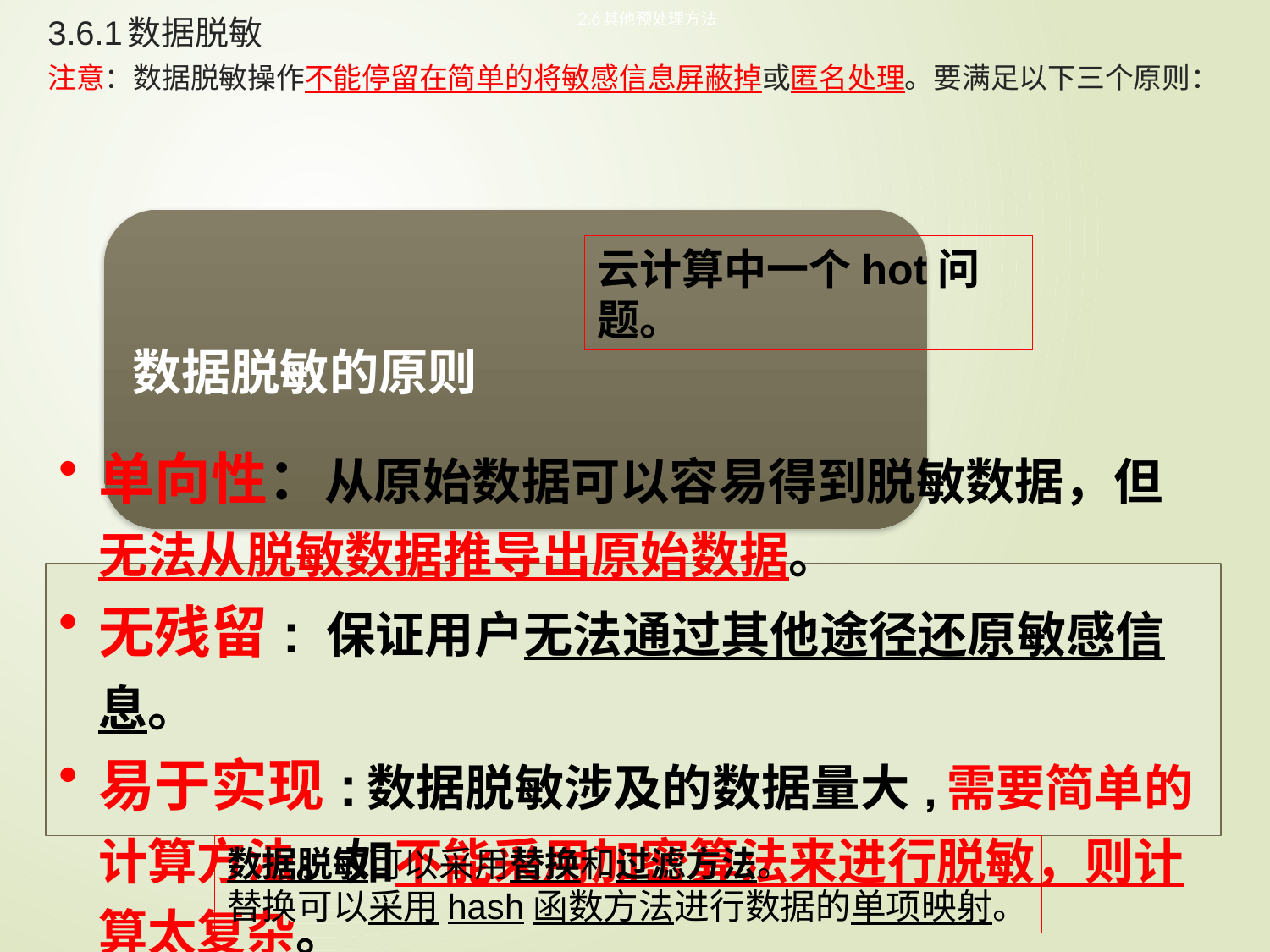

# 3.6.1数据脱敏 注意：数据脱敏操作不能停留在简单的将敏感信息屏蔽掉或匿名处理。要满足以下三个原则：
2.6其他预处理方法

数据脱敏的原则
单向性：从原始数据可以容易得到脱敏数据，但无法从脱敏数据推导出原始数据。
无残留: 保证用户无法通过其他途径还原敏感信息。
云计算中一个hot问题。
数据脱敏可以采用替换和过滤方法。
替换可以采用hash函数方法进行数据的单项映射。